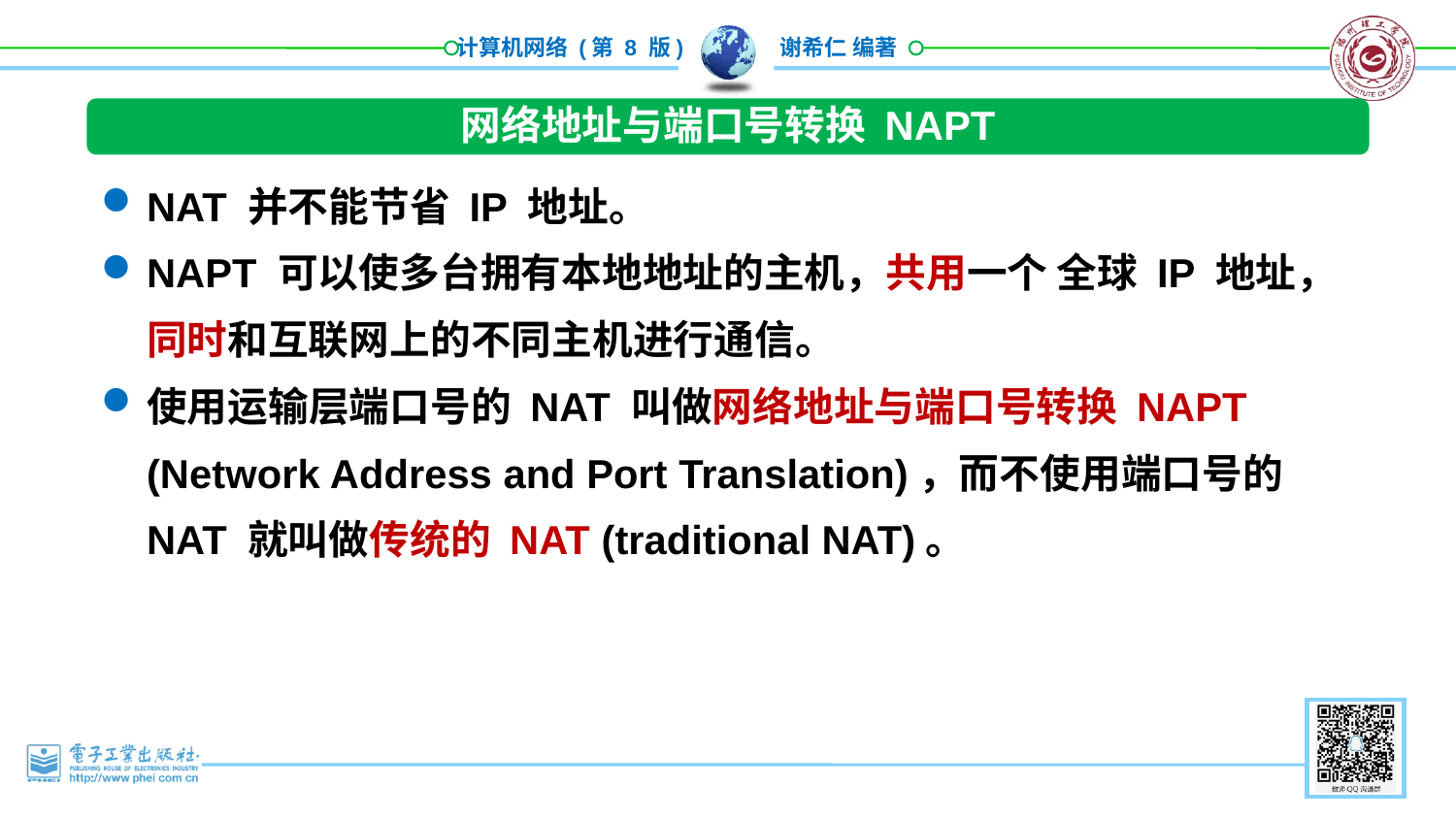

网络地址与端口号转换 NAPT

NAT 并不能节省 IP 地址。
NAPT 可以使多台拥有本地地址的主机，共用一个 全球 IP 地址，同时和互联网上的不同主机进行通信。
使用运输层端口号的 NAT 叫做网络地址与端口号转换 NAPT (Network Address and Port Translation)，而不使用端口号的 NAT 就叫做传统的 NAT (traditional NAT)。